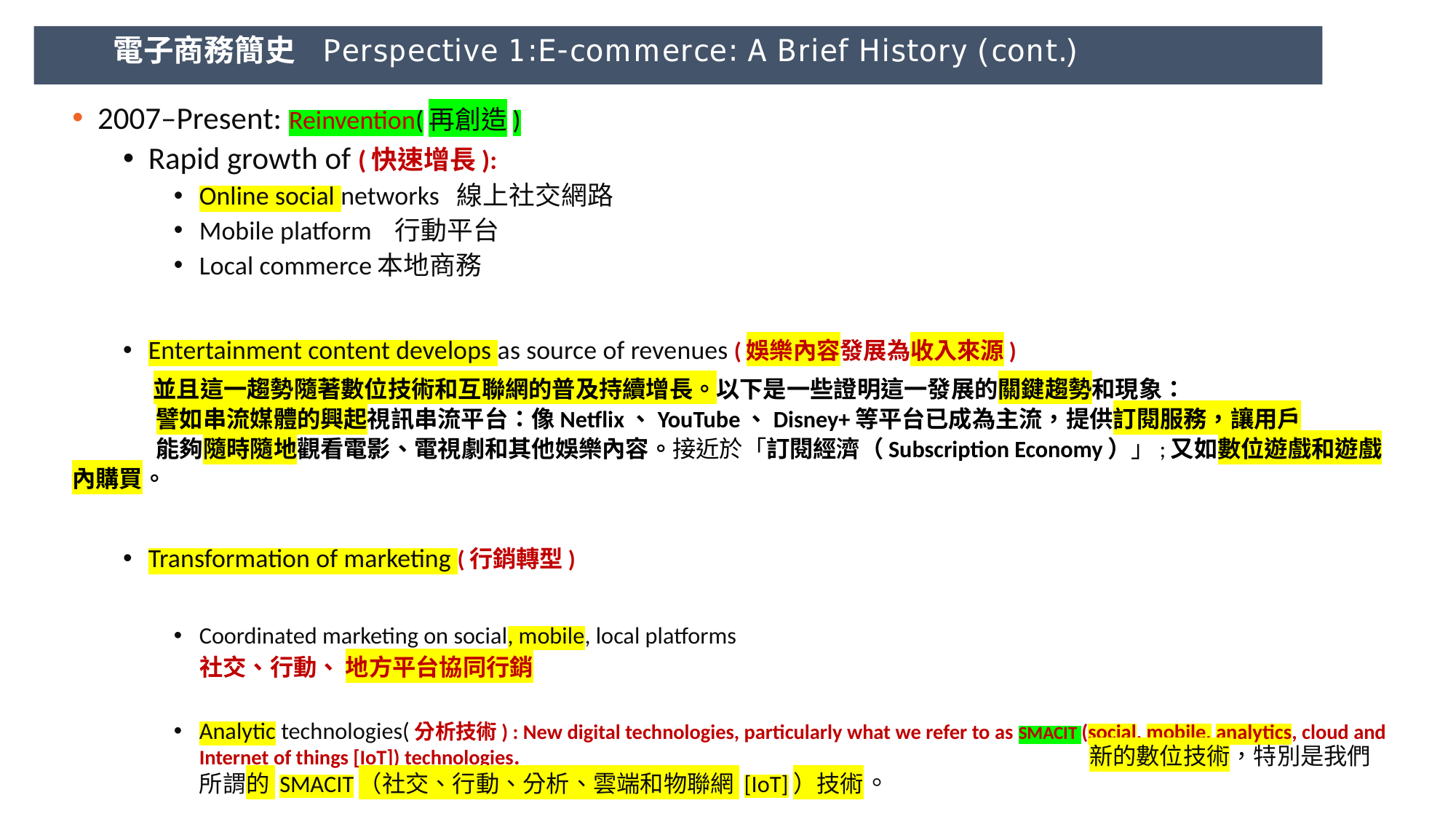

電子商務簡史   Perspective 1:E-commerce: A Brief History (cont.)
2007–Present: Reinvention(再創造)
Rapid growth of (快速增長):
Online social networks  線上社交網路
Mobile platform   行動平台
Local commerce本地商務

Entertainment content develops as source of revenues (娛樂內容發展為收入來源)
             並且這一趨勢隨著數位技術和互聯網的普及持續增長。以下是一些證明這一發展的關鍵趨勢和現象：
               譬如串流媒體的興起視訊串流平台：像Netflix、YouTube、Disney+等平台已成為主流，提供訂閱服務，讓用戶
               能夠隨時隨地觀看電影、電視劇和其他娛樂內容。接近於「訂閱經濟（Subscription Economy）」;又如數位遊戲和遊戲內購買。

Transformation of marketing (行銷轉型)

Coordinated marketing on social, mobile, local platforms
    社交、行動、 地方平台協同行銷

Analytic technologies(分析技術) : New digital technologies, particularly what we refer to as SMACIT (social, mobile, analytics, cloud and Internet of things [IoT]) technologies.                                                                                                           新的數位技術，特別是我們所謂的 SMACIT（社交、行動、分析、雲端和物聯網 [IoT]）技術。